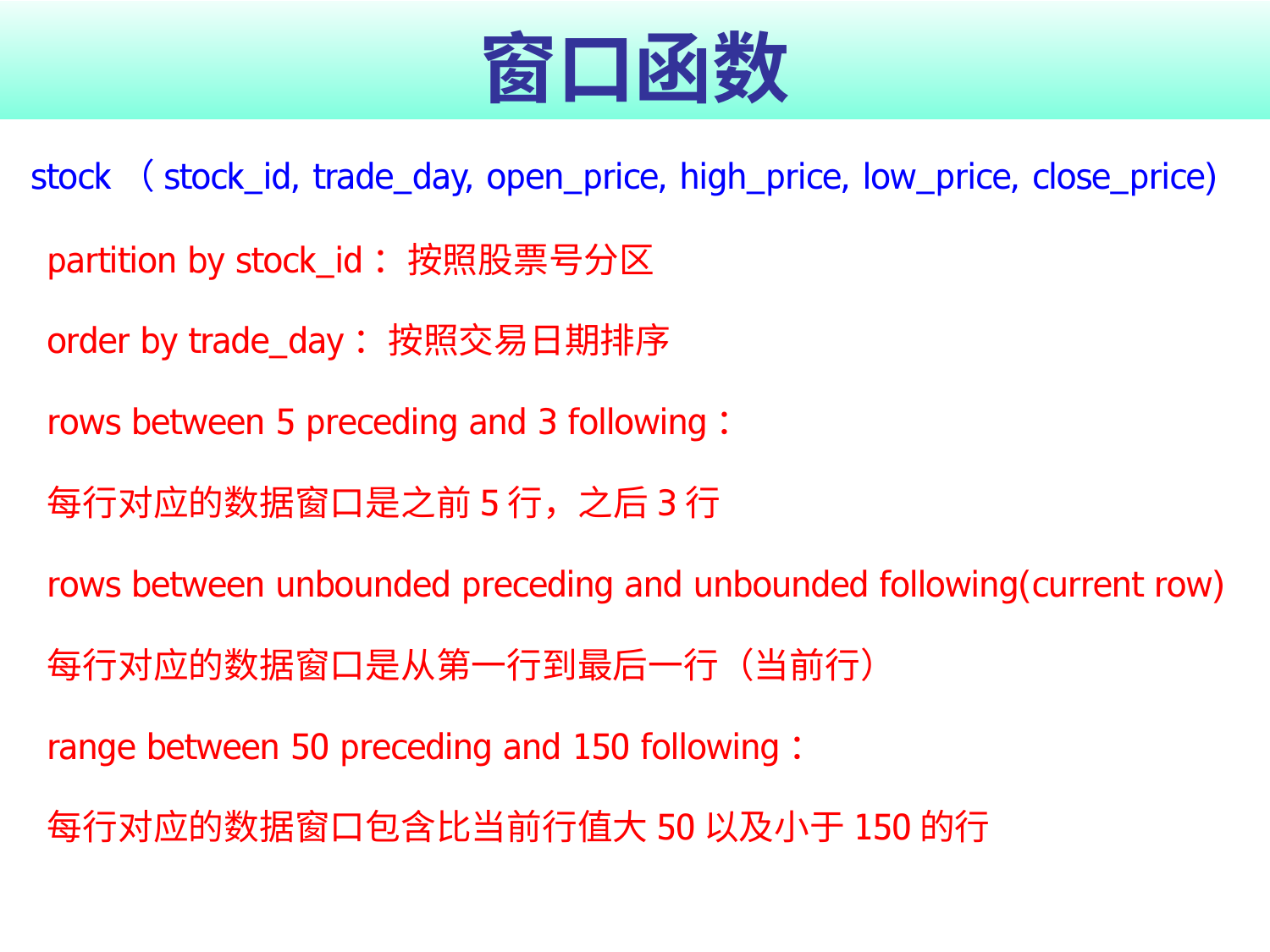

# 窗口函数
stock（stock_id, trade_day, open_price, high_price, low_price, close_price)
partition by stock_id：按照股票号分区
order by trade_day：按照交易日期排序
rows between 5 preceding and 3 following：
每行对应的数据窗口是之前5行，之后3行
rows between unbounded preceding and unbounded following(current row)
每行对应的数据窗口是从第一行到最后一行（当前行）
range between 50 preceding and 150 following：
每行对应的数据窗口包含比当前行值大50以及小于150的行